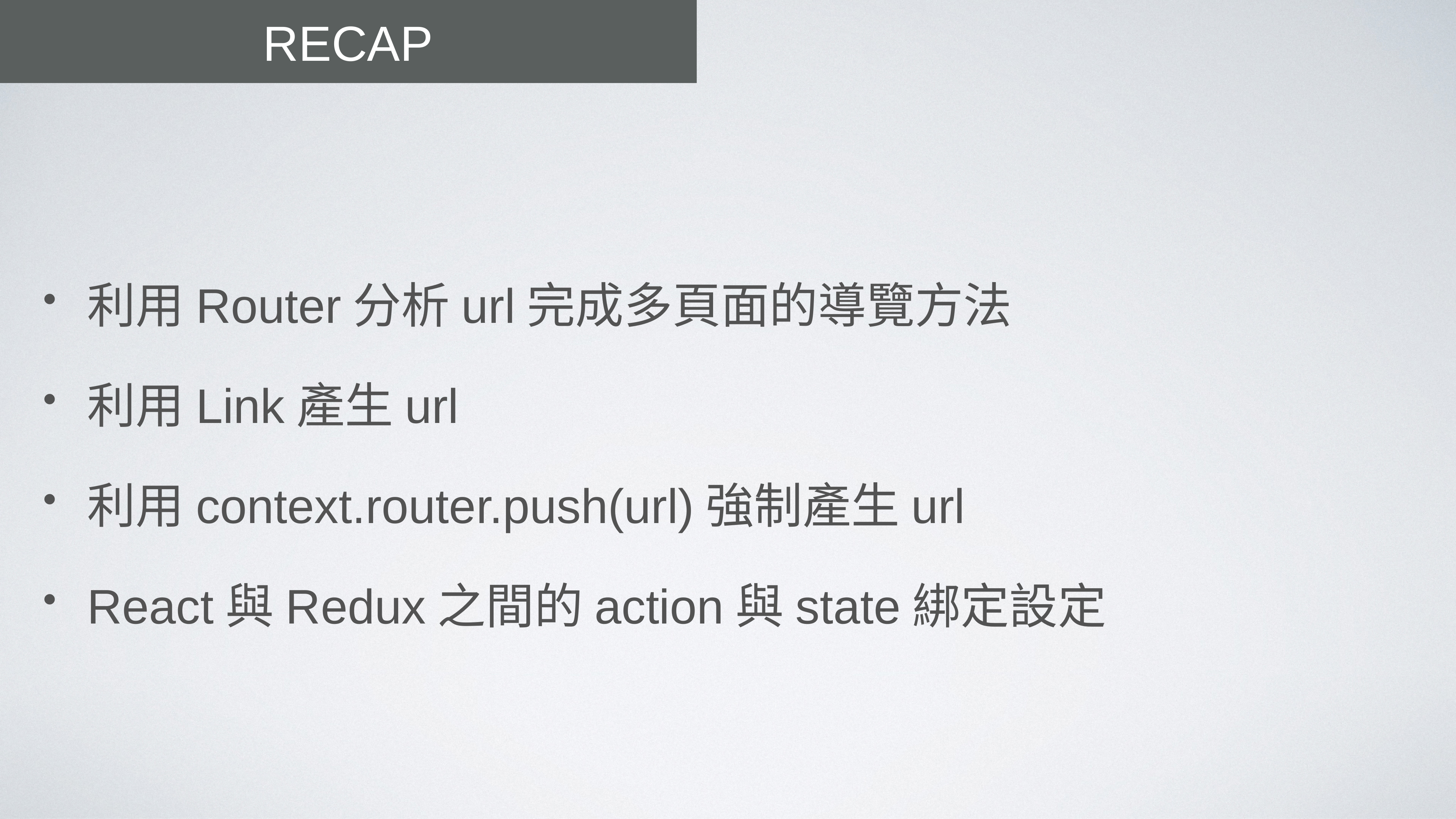

69
# recap
利用Router分析url完成多頁面的導覽方法
利用Link產生url
利用context.router.push(url)強制產生url
React與Redux之間的action與state綁定設定